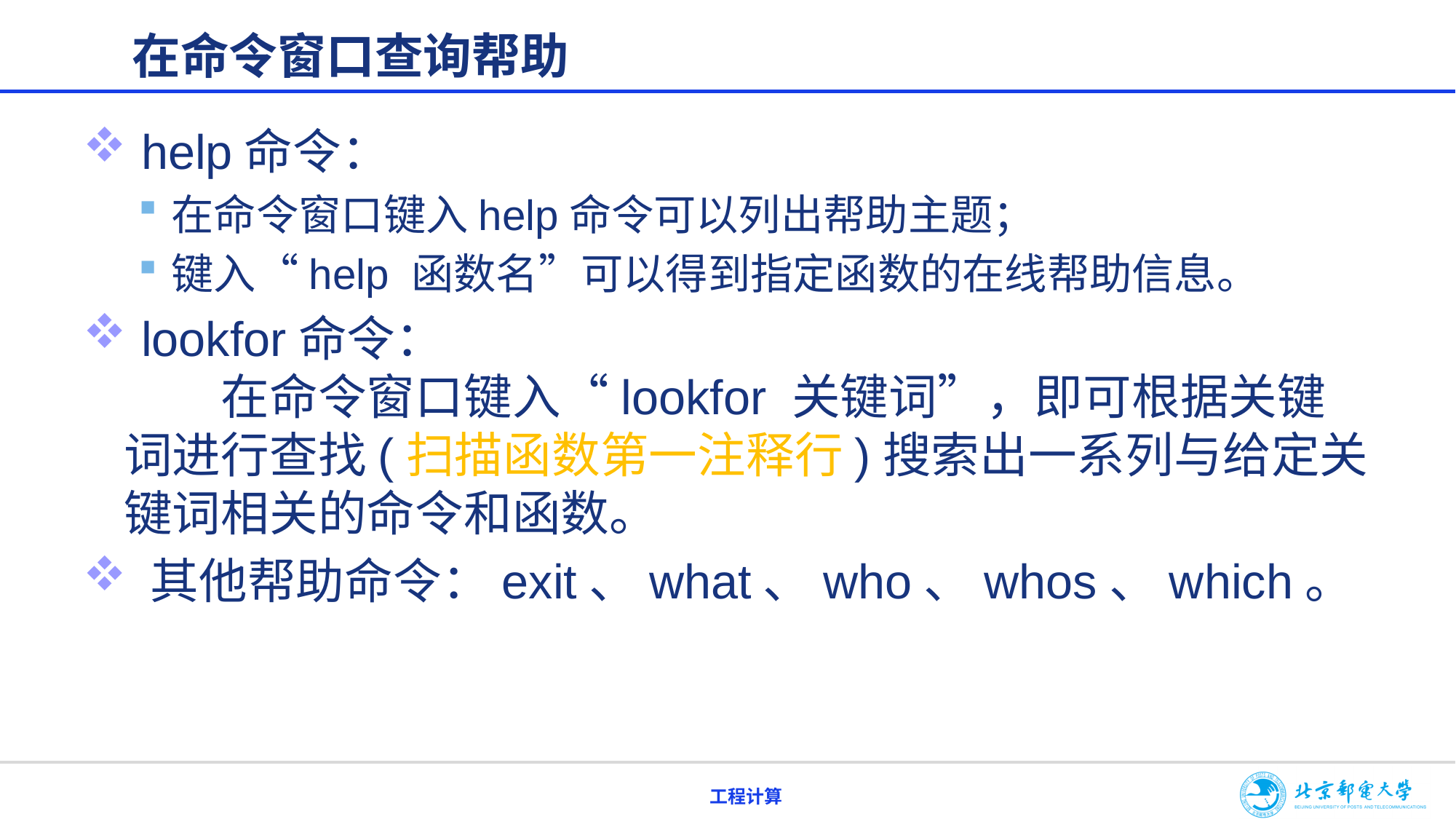

# 在命令窗口查询帮助
 help命令：
在命令窗口键入help命令可以列出帮助主题；
键入“help 函数名”可以得到指定函数的在线帮助信息。
 lookfor命令：
　　在命令窗口键入“lookfor 关键词”，即可根据关键词进行查找(扫描函数第一注释行)搜索出一系列与给定关键词相关的命令和函数。
 其他帮助命令：exit、what、who、whos、which。